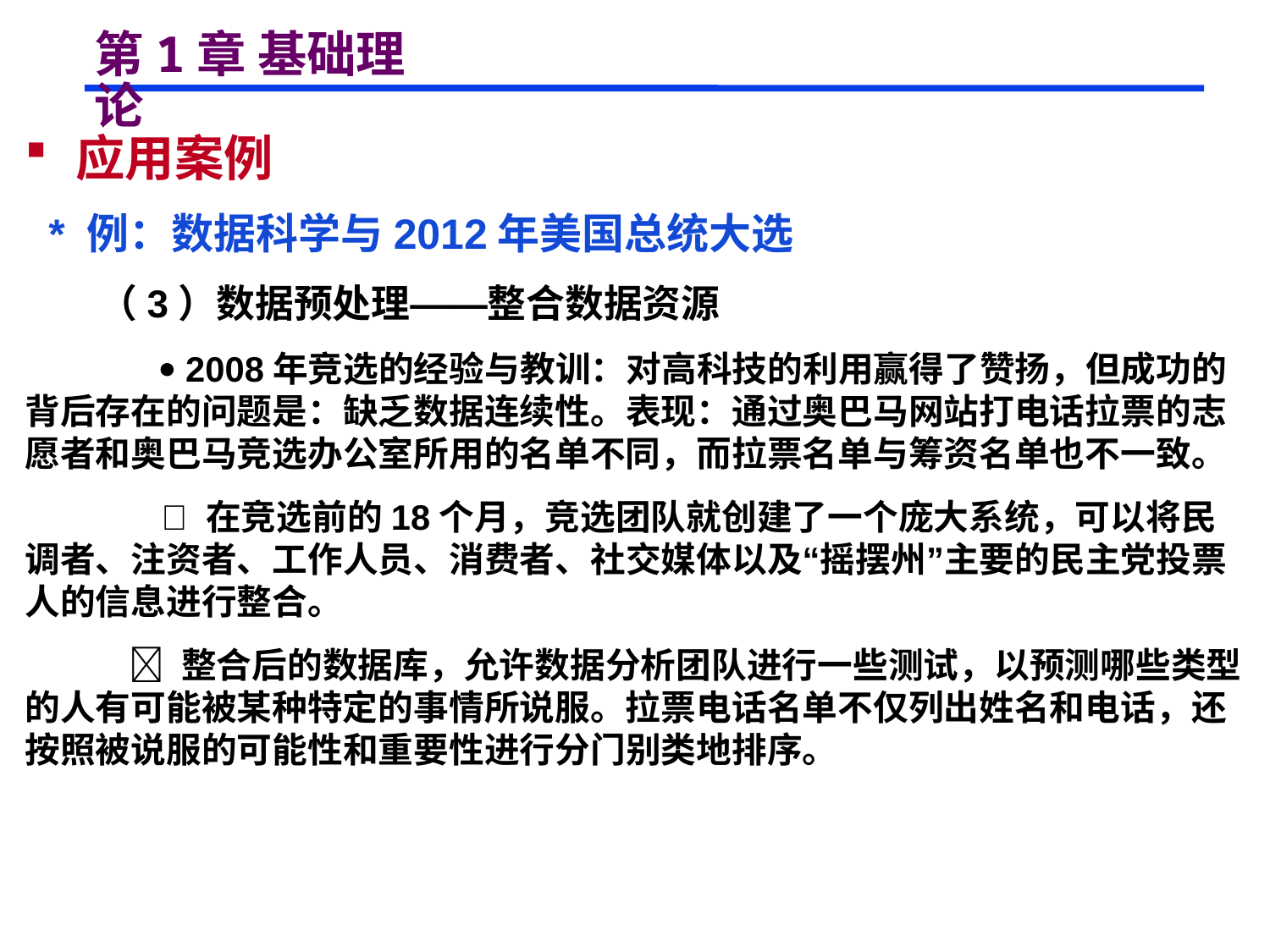

# 第1章 基础理论
 应用案例
  * 例：数据科学与2012年美国总统大选
      （3）数据预处理——整合数据资源
              • 2008年竞选的经验与教训：对高科技的利用赢得了赞扬，但成功的背后存在的问题是：缺乏数据连续性。表现：通过奥巴马网站打电话拉票的志愿者和奥巴马竞选办公室所用的名单不同，而拉票名单与筹资名单也不一致。
              • 在竞选前的18个月，竞选团队就创建了一个庞大系统，可以将民调者、注资者、工作人员、消费者、社交媒体以及“摇摆州”主要的民主党投票人的信息进行整合。
             • 整合后的数据库，允许数据分析团队进行一些测试，以预测哪些类型的人有可能被某种特定的事情所说服。拉票电话名单不仅列出姓名和电话，还按照被说服的可能性和重要性进行分门别类地排序。